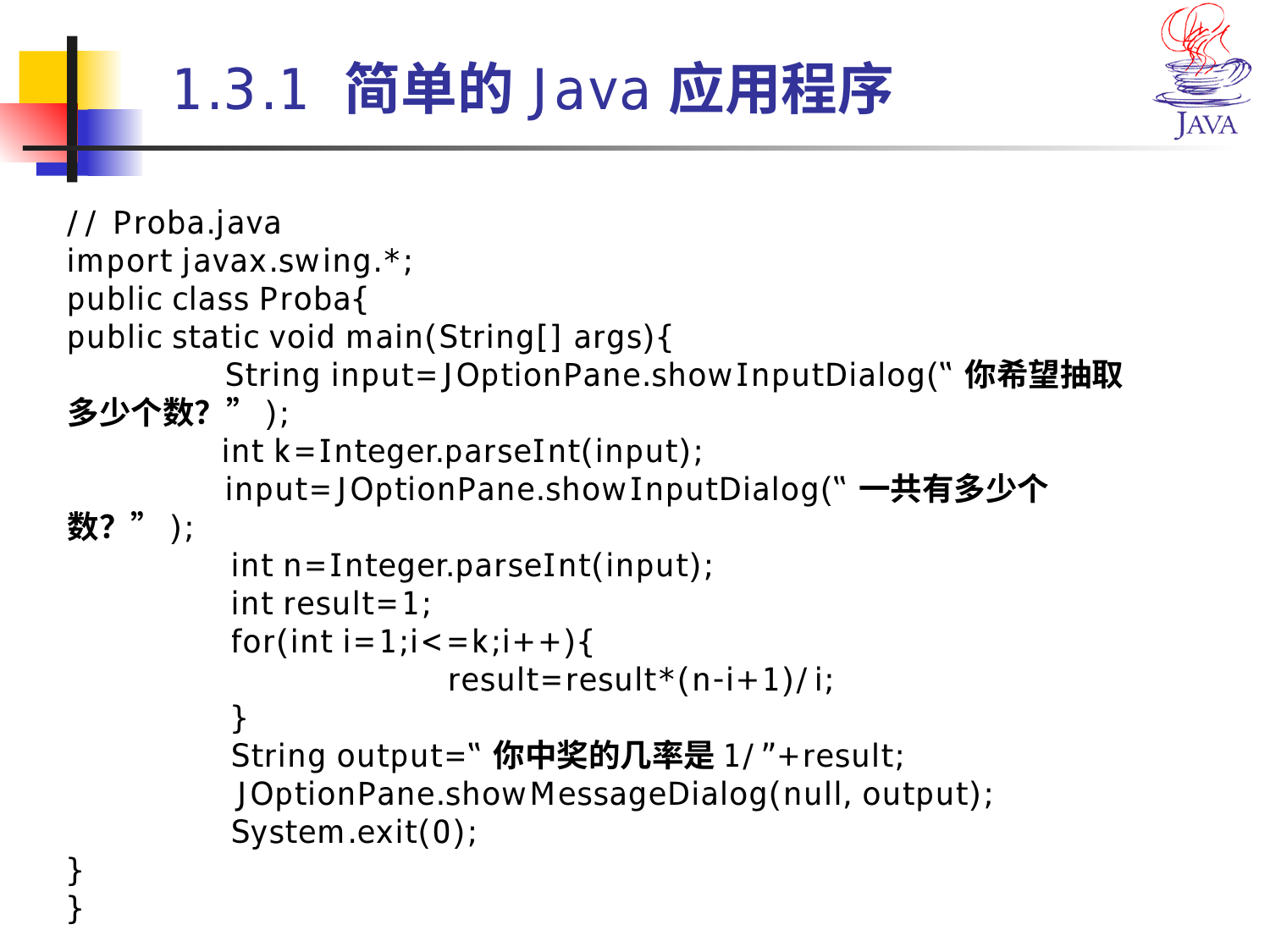

# 1.3.1 简单的Java应用程序
// Proba.java
import javax.swing.*;
public class Proba{
public static void main(String[] args){
                 String input=JOptionPane.showInputDialog(“你希望抽取多少个数？”);
	   int k=Integer.parseInt(input);
                 input=JOptionPane.showInputDialog(“一共有多少个数？”);
	    int n=Integer.parseInt(input);
	    int result=1;
	    for(int i=1;i<=k;i++){
			result=result*(n-i+1)/i;
	    }
	    String output=“你中奖的几率是1/”+result;
                  JOptionPane.showMessageDialog(null, output);
	    System.exit(0);
}
}